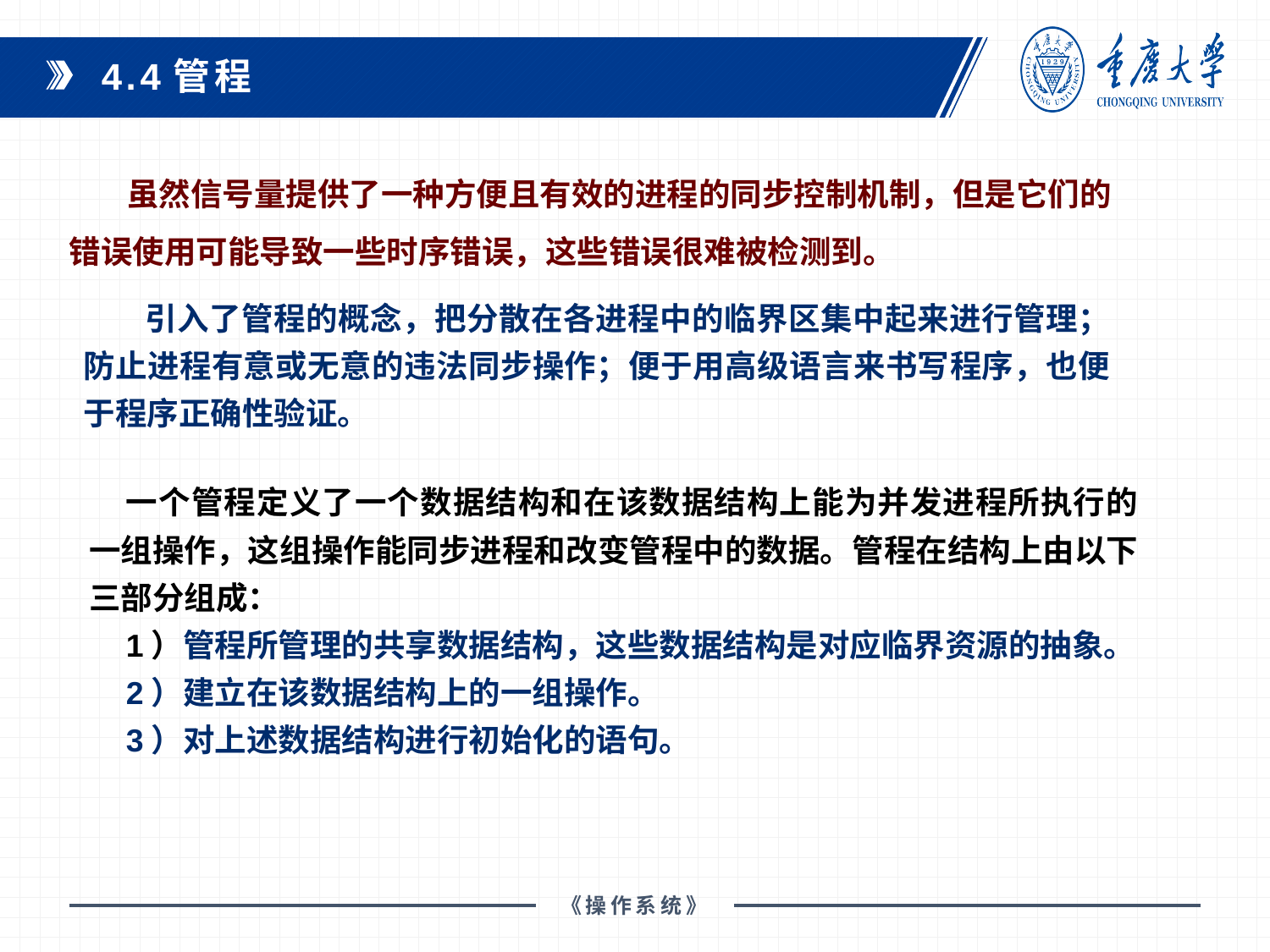

4.4管程

       虽然信号量提供了一种方便且有效的进程的同步控制机制，但是它们的错误使用可能导致一些时序错误，这些错误很难被检测到。
       引入了管程的概念，把分散在各进程中的临界区集中起来进行管理；防止进程有意或无意的违法同步操作；便于用高级语言来书写程序，也便于程序正确性验证。
一个管程定义了一个数据结构和在该数据结构上能为并发进程所执行的一组操作，这组操作能同步进程和改变管程中的数据。管程在结构上由以下三部分组成：
1）管程所管理的共享数据结构，这些数据结构是对应临界资源的抽象。
2）建立在该数据结构上的一组操作。
3）对上述数据结构进行初始化的语句。